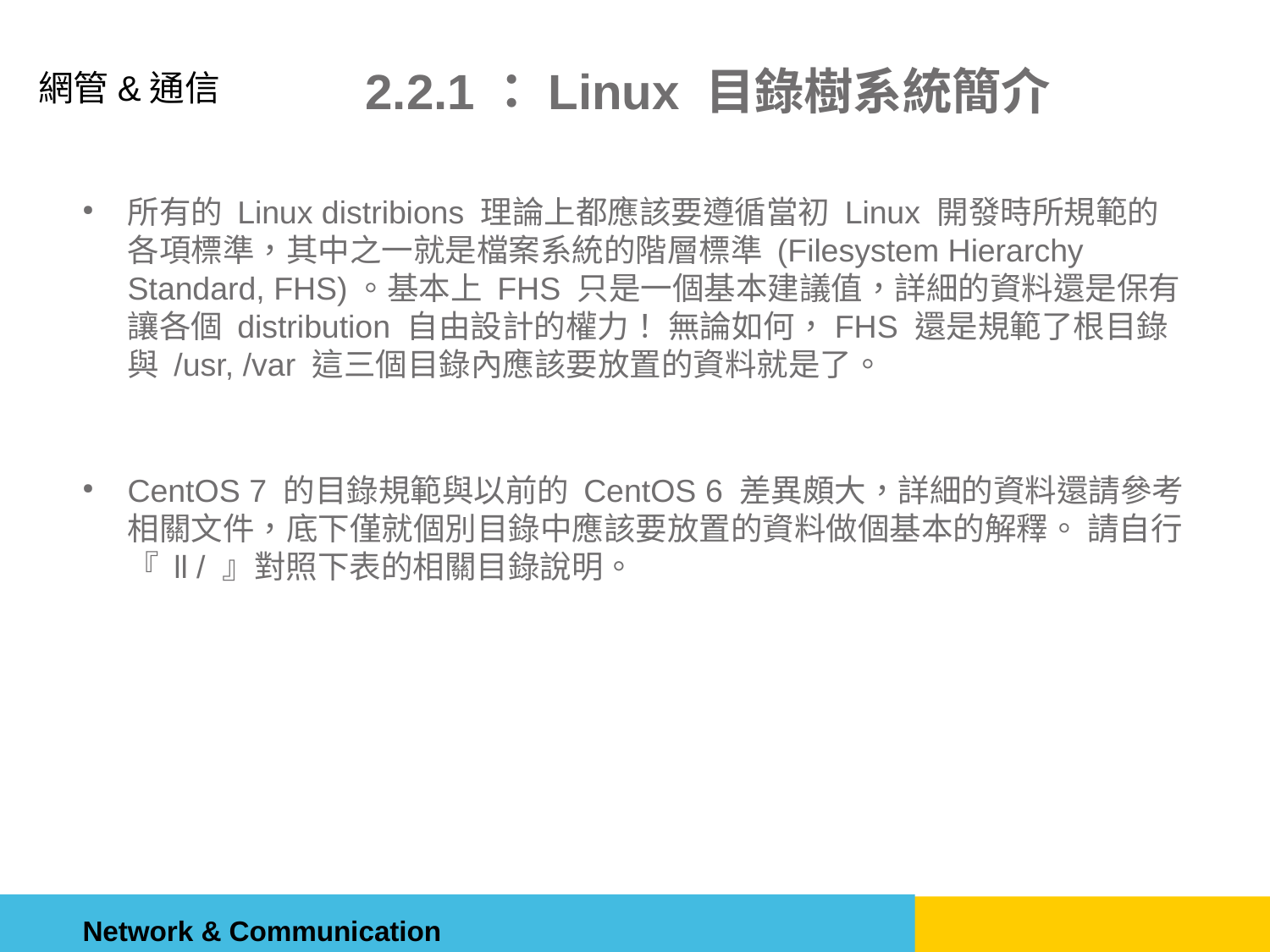

2.2.1：Linux 目錄樹系統簡介
所有的 Linux distribions 理論上都應該要遵循當初 Linux 開發時所規範的各項標準，其中之一就是檔案系統的階層標準 (Filesystem Hierarchy Standard, FHS)。基本上 FHS 只是一個基本建議值，詳細的資料還是保有讓各個 distribution 自由設計的權力！ 無論如何，FHS 還是規範了根目錄與 /usr, /var 這三個目錄內應該要放置的資料就是了。

CentOS 7 的目錄規範與以前的 CentOS 6 差異頗大，詳細的資料還請參考相關文件，底下僅就個別目錄中應該要放置的資料做個基本的解釋。 請自行『 ll / 』對照下表的相關目錄說明。